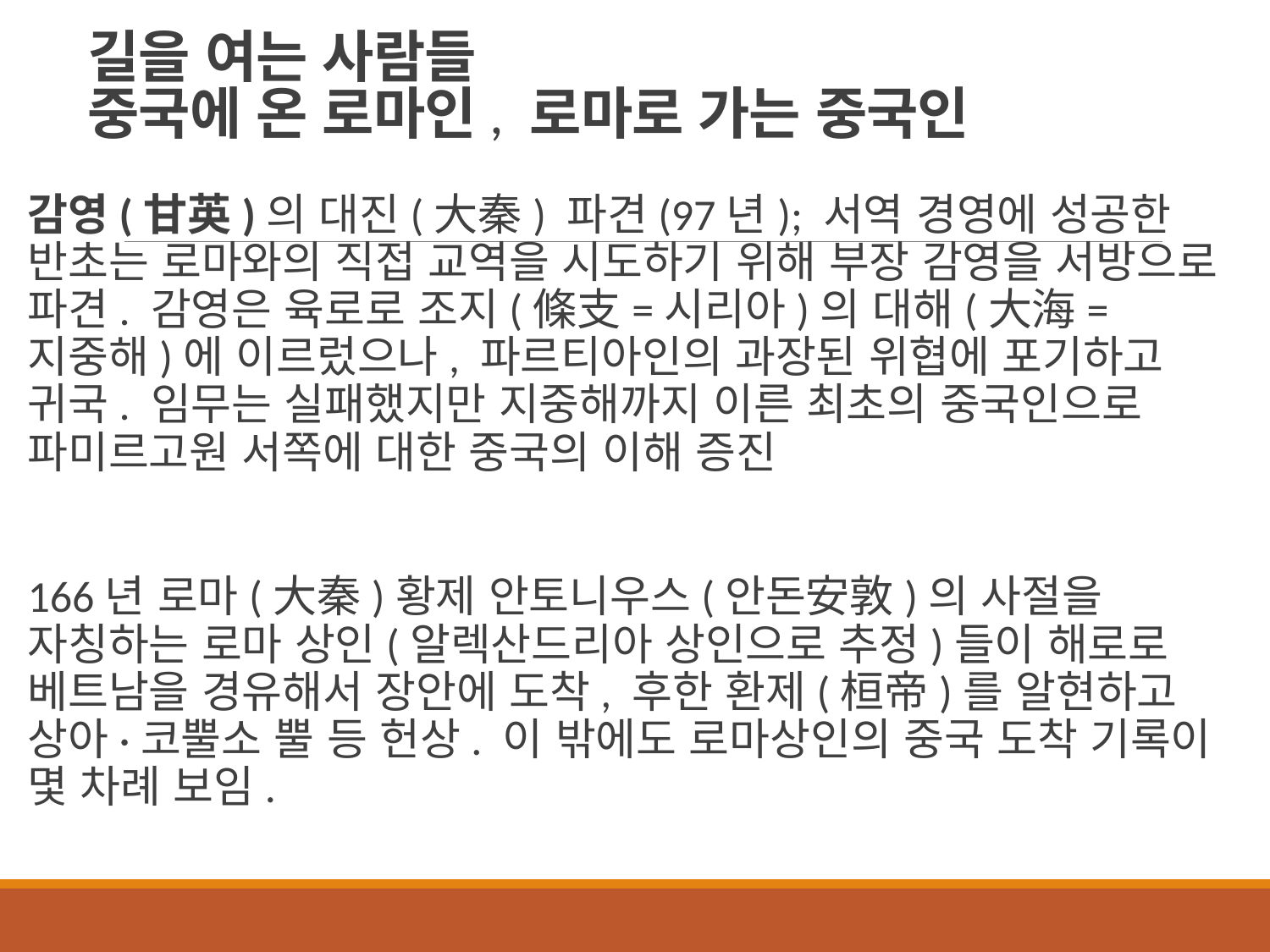

# 길을 여는 사람들 중국에 온 로마인, 로마로 가는 중국인
감영(甘英)의 대진(大秦) 파견(97년); 서역 경영에 성공한 반초는 로마와의 직접 교역을 시도하기 위해 부장 감영을 서방으로 파견. 감영은 육로로 조지(條支=시리아)의 대해(大海=지중해)에 이르렀으나, 파르티아인의 과장된 위협에 포기하고 귀국. 임무는 실패했지만 지중해까지 이른 최초의 중국인으로 파미르고원 서쪽에 대한 중국의 이해 증진

166년 로마(大秦)황제 안토니우스(안돈安敦)의 사절을 자칭하는 로마 상인(알렉산드리아 상인으로 추정)들이 해로로 베트남을 경유해서 장안에 도착, 후한 환제(桓帝)를 알현하고 상아·코뿔소 뿔 등 헌상. 이 밖에도 로마상인의 중국 도착 기록이 몇 차례 보임.